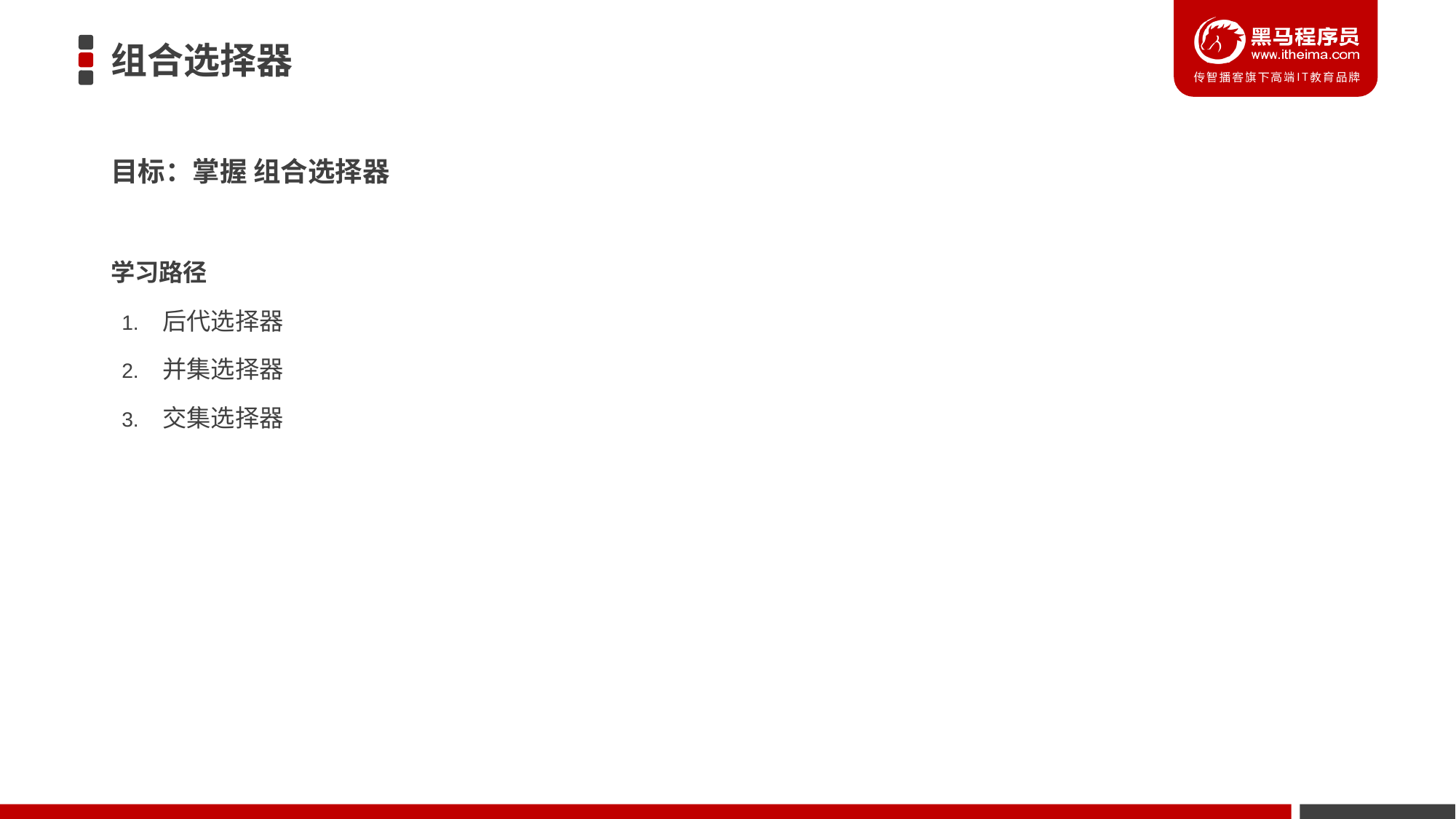

# 组合选择器
目标：掌握 组合选择器
学习路径
后代选择器
并集选择器
交集选择器